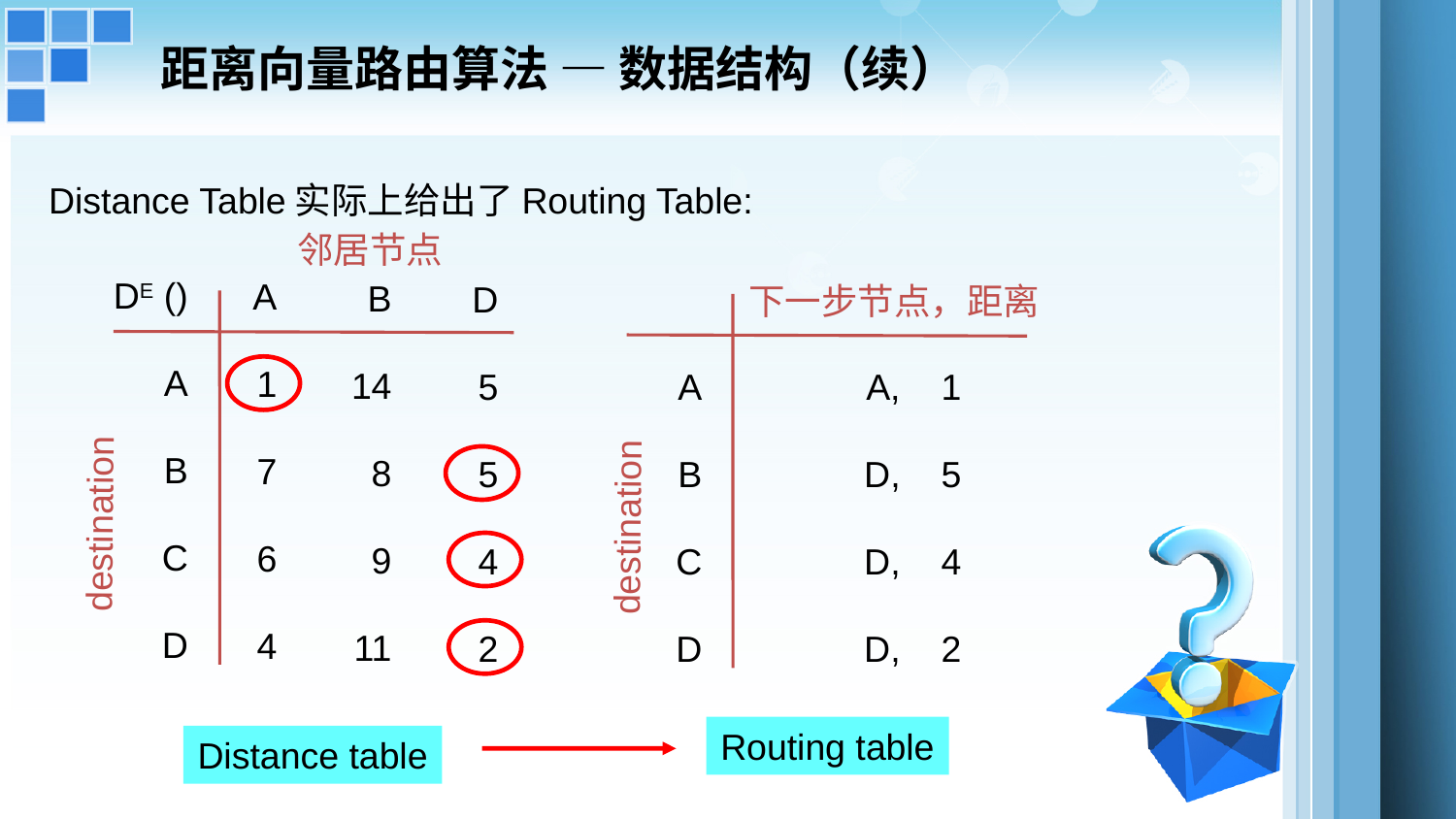

距离向量路由算法 — 数据结构（续）
Distance Table实际上给出了Routing Table:
邻居节点
DE ()

A

B

C

D
A

1

7

6

4
B

14

8

9

11

A

B

C

D

A,    1

D,    5

D,    4

D,    2
D

5

5

4

2
下一步节点，距离

destination
destination

Routing table
Distance table